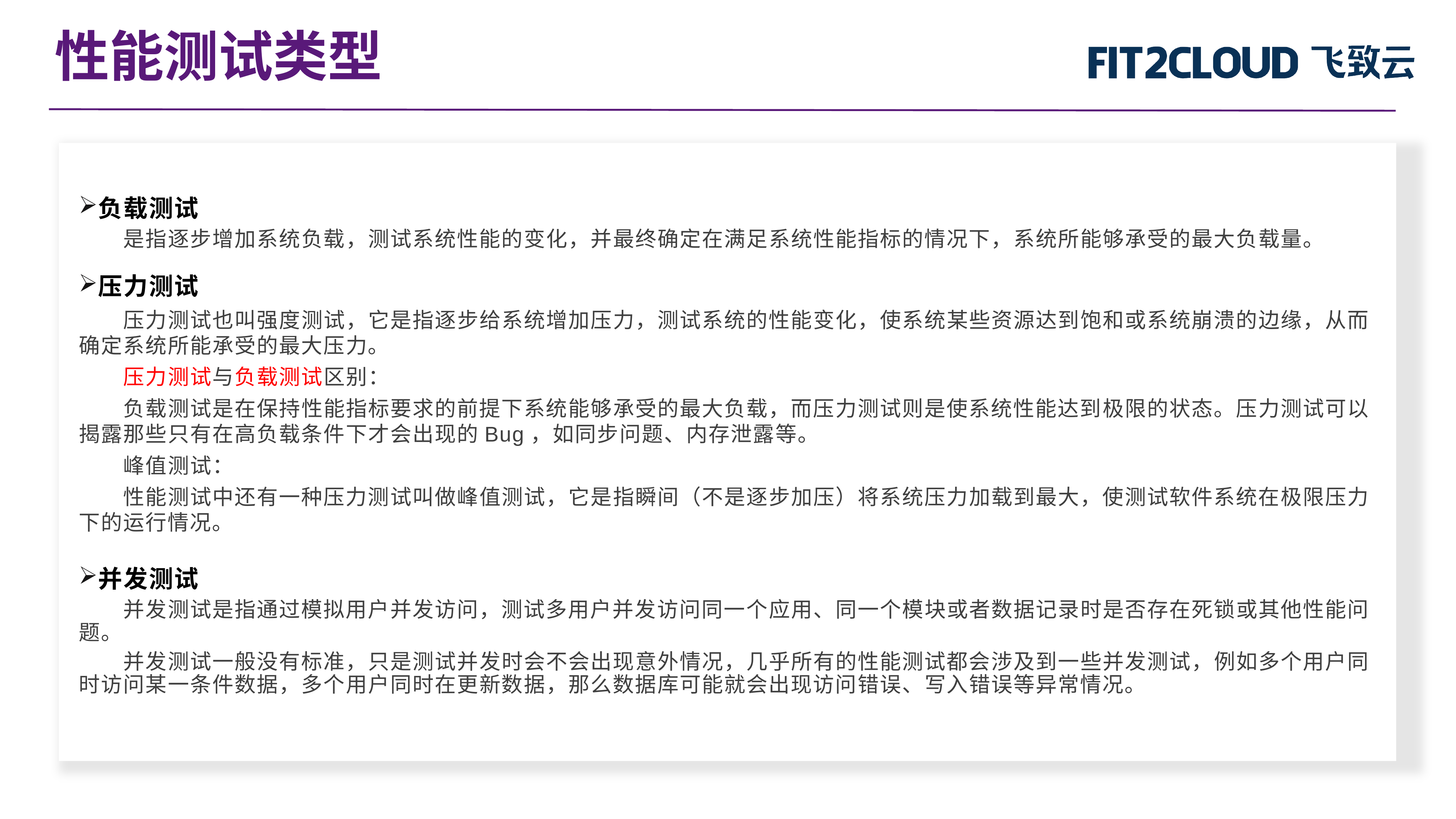

性能测试类型

负载测试
是指逐步增加系统负载，测试系统性能的变化，并最终确定在满足系统性能指标的情况下，系统所能够承受的最大负载量。

压力测试
压力测试也叫强度测试，它是指逐步给系统增加压力，测试系统的性能变化，使系统某些资源达到饱和或系统崩溃的边缘，从而确定系统所能承受的最大压力。
压力测试与负载测试区别：
负载测试是在保持性能指标要求的前提下系统能够承受的最大负载，而压力测试则是使系统性能达到极限的状态。压力测试可以揭露那些只有在高负载条件下才会出现的Bug，如同步问题、内存泄露等。
峰值测试：
性能测试中还有一种压力测试叫做峰值测试，它是指瞬间（不是逐步加压）将系统压力加载到最大，使测试软件系统在极限压力下的运行情况。

并发测试
并发测试是指通过模拟用户并发访问，测试多用户并发访问同一个应用、同一个模块或者数据记录时是否存在死锁或其他性能问题。
并发测试一般没有标准，只是测试并发时会不会出现意外情况，几乎所有的性能测试都会涉及到一些并发测试，例如多个用户同时访问某一条件数据，多个用户同时在更新数据，那么数据库可能就会出现访问错误、写入错误等异常情况。